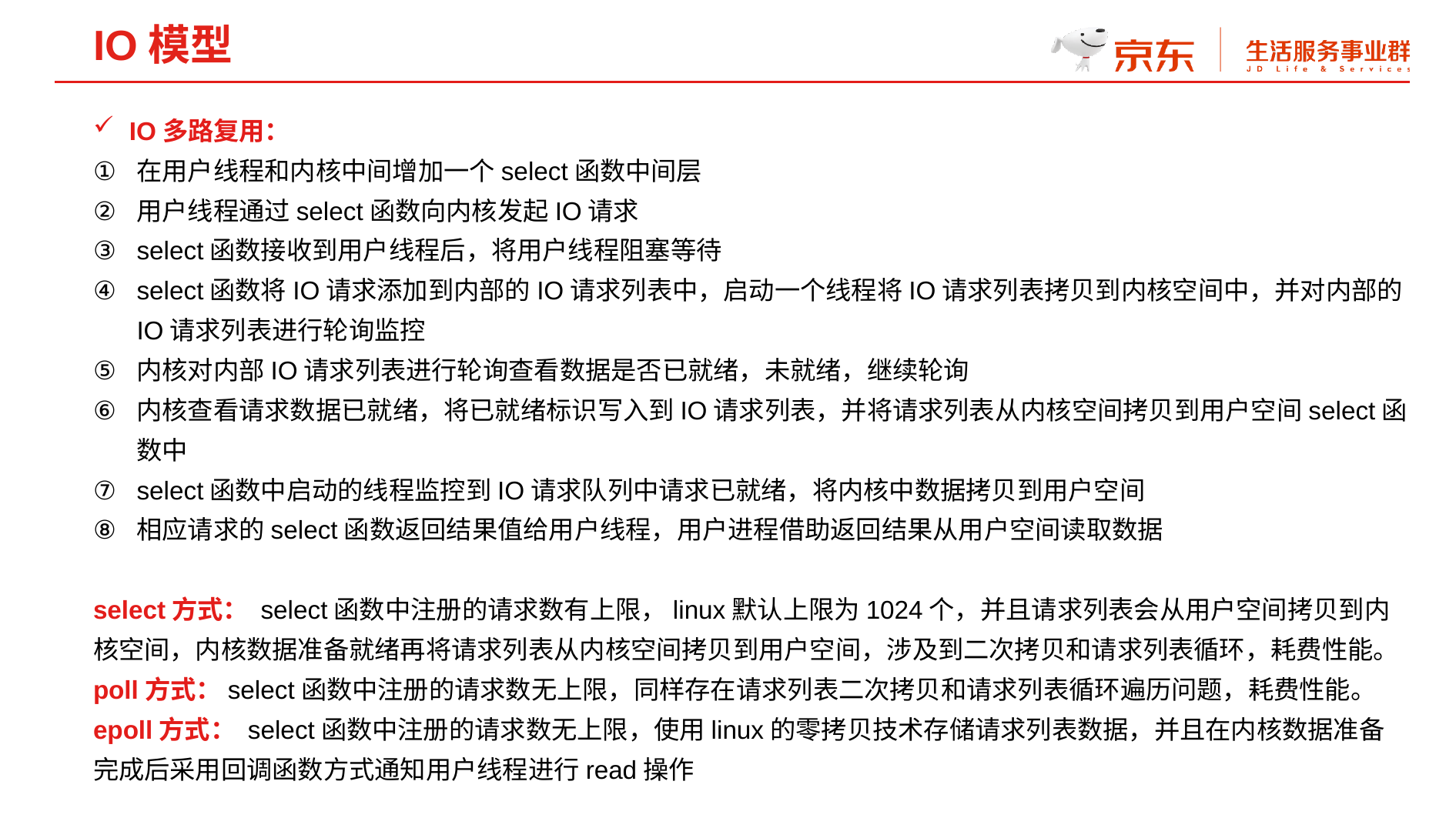

IO模型
IO多路复用：
在用户线程和内核中间增加一个select函数中间层
用户线程通过select函数向内核发起IO请求
select函数接收到用户线程后，将用户线程阻塞等待
select函数将IO请求添加到内部的IO请求列表中，启动一个线程将IO请求列表拷贝到内核空间中，并对内部的IO请求列表进行轮询监控
内核对内部IO请求列表进行轮询查看数据是否已就绪，未就绪，继续轮询
内核查看请求数据已就绪，将已就绪标识写入到IO请求列表，并将请求列表从内核空间拷贝到用户空间select函数中
select函数中启动的线程监控到IO请求队列中请求已就绪，将内核中数据拷贝到用户空间
相应请求的select函数返回结果值给用户线程，用户进程借助返回结果从用户空间读取数据

select方式： select函数中注册的请求数有上限，linux默认上限为1024个，并且请求列表会从用户空间拷贝到内核空间，内核数据准备就绪再将请求列表从内核空间拷贝到用户空间，涉及到二次拷贝和请求列表循环，耗费性能。
poll方式：select函数中注册的请求数无上限，同样存在请求列表二次拷贝和请求列表循环遍历问题，耗费性能。
epoll方式： select函数中注册的请求数无上限，使用linux的零拷贝技术存储请求列表数据，并且在内核数据准备完成后采用回调函数方式通知用户线程进行read操作